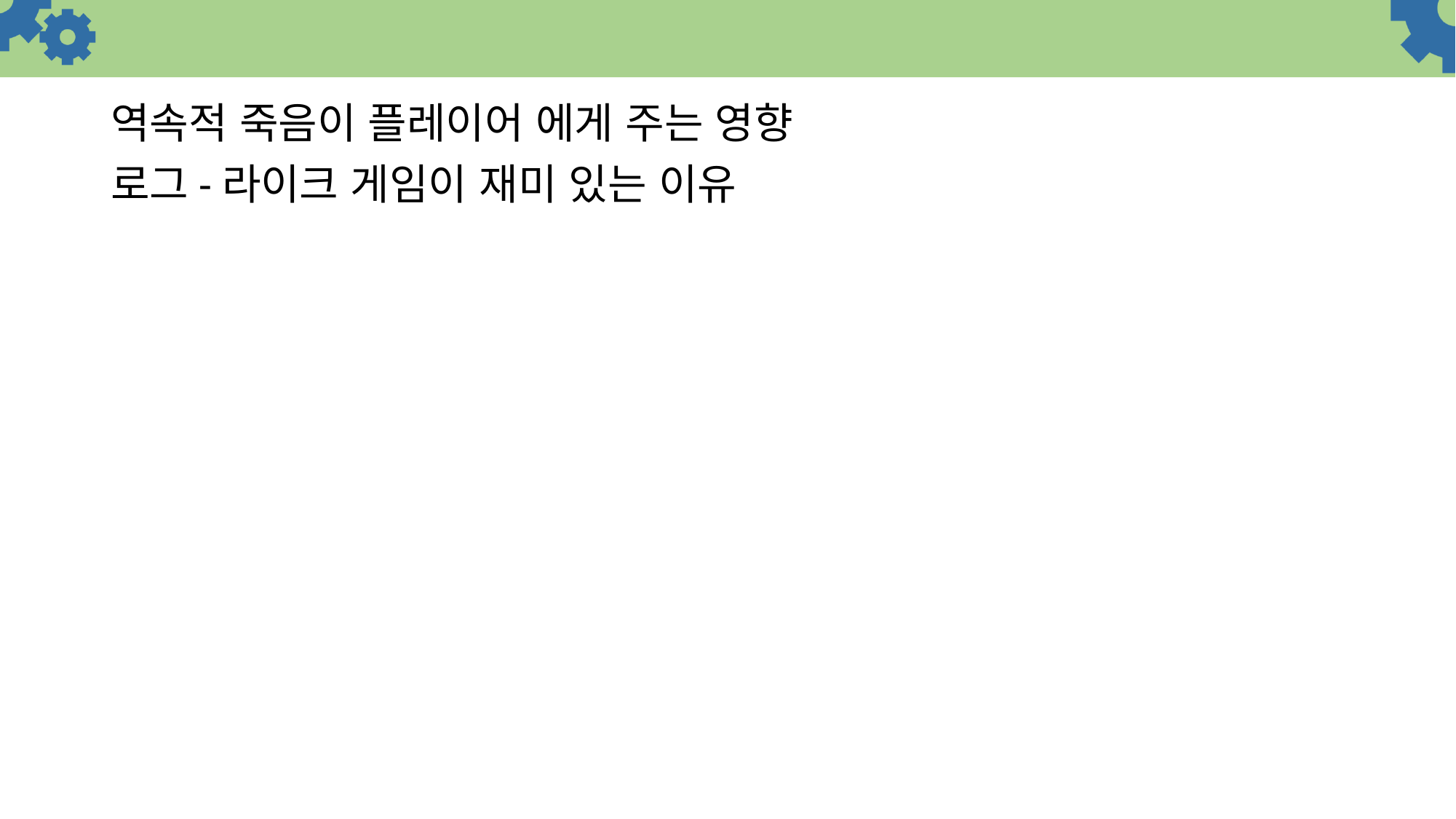

역속적 죽음이 플레이어 에게 주는 영향
로그-라이크 게임이 재미 있는 이유